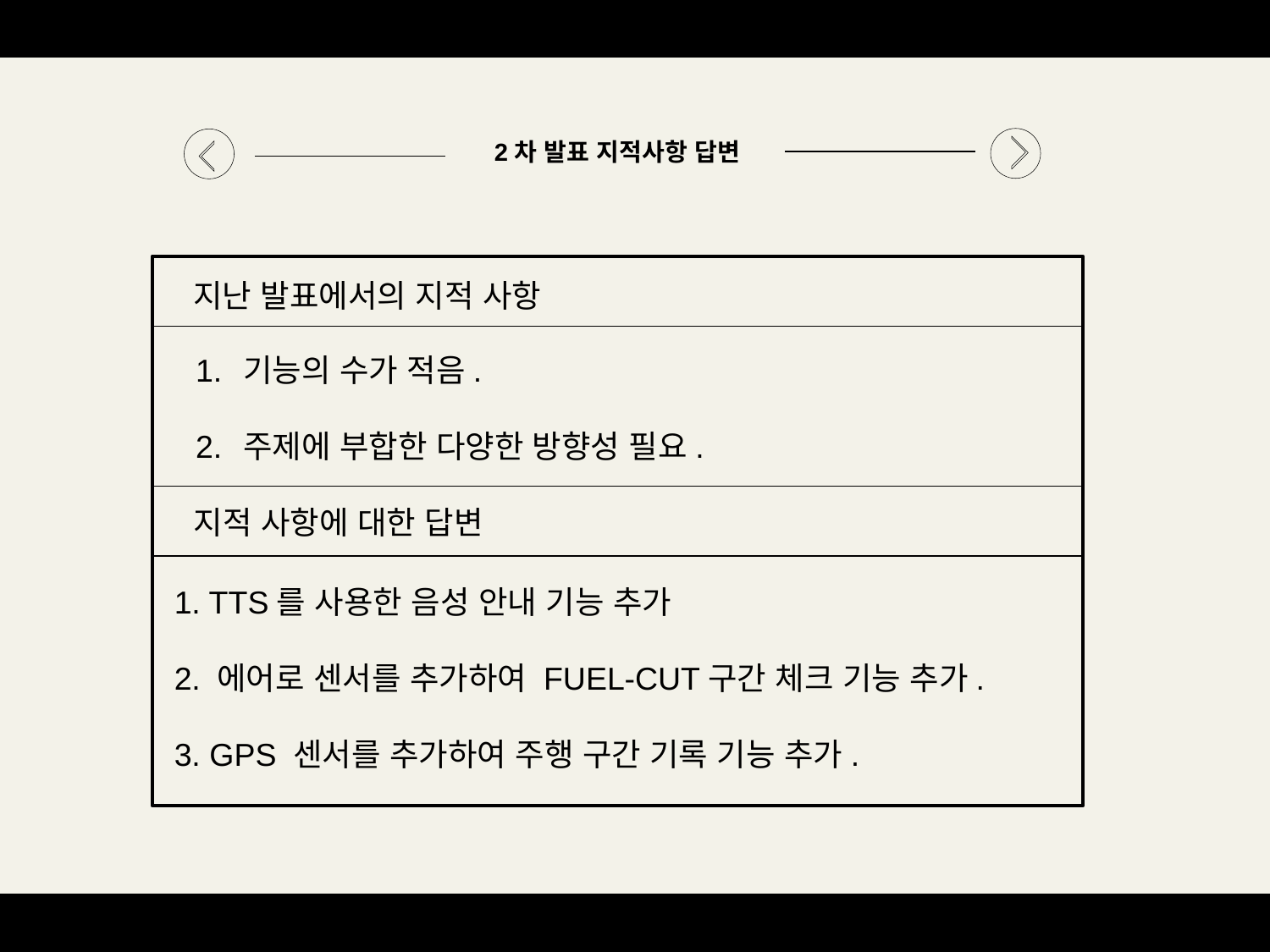

2차 발표 지적사항 답변

지난 발표에서의 지적 사항
기능의 수가 적음.

주제에 부합한 다양한 방향성 필요.
지적 사항에 대한 답변
1. TTS를 사용한 음성 안내 기능 추가

2. 에어로 센서를 추가하여 FUEL-CUT구간 체크 기능 추가.

3. GPS 센서를 추가하여 주행 구간 기록 기능 추가.